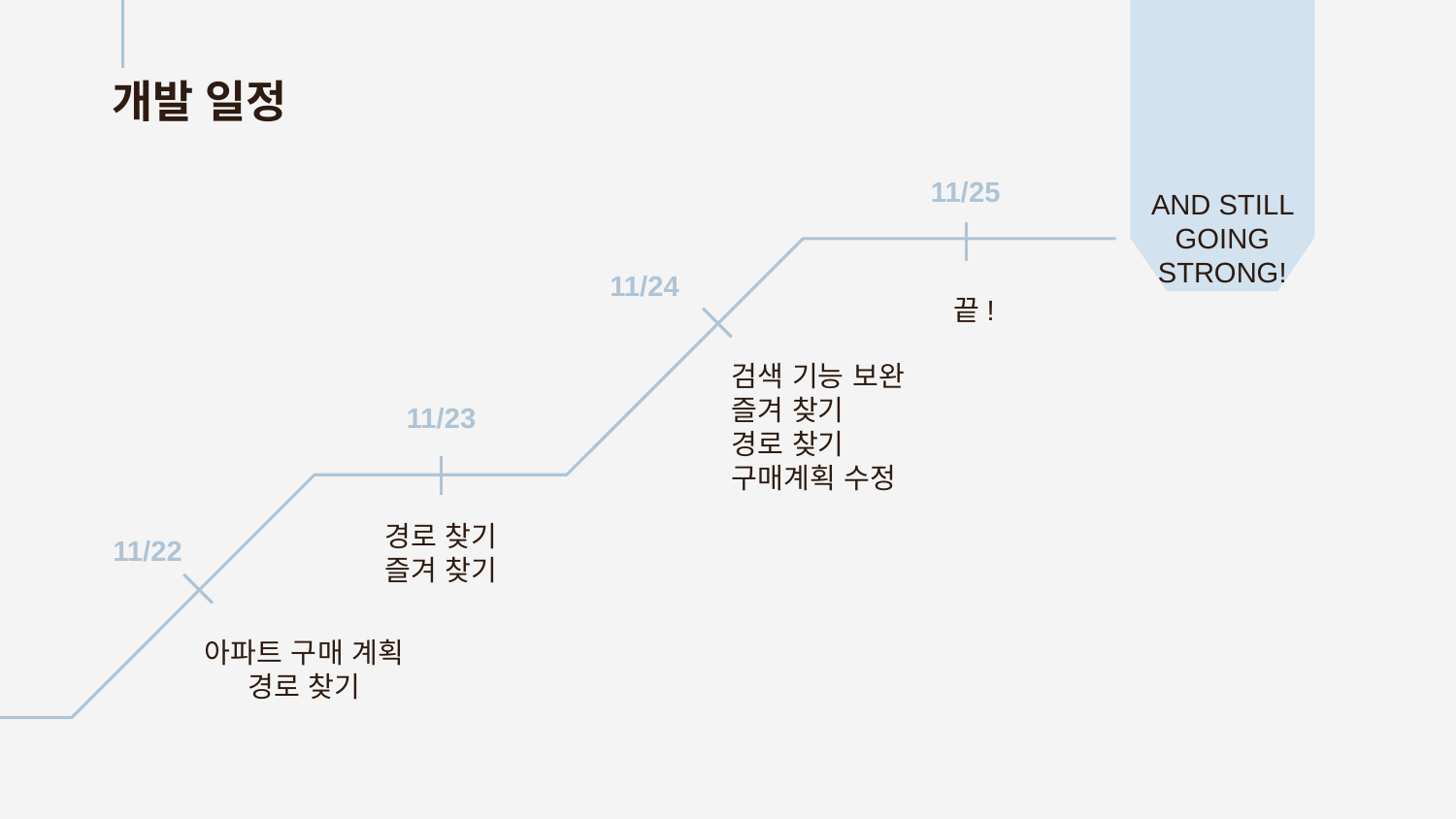

# 개발 일정
11/25
AND STILL GOING STRONG!

11/24
끝!
11/23
검색 기능 보완
즐겨 찾기
경로 찾기 구매계획 수정
경로 찾기
즐겨 찾기
11/22
아파트 구매 계획
경로 찾기